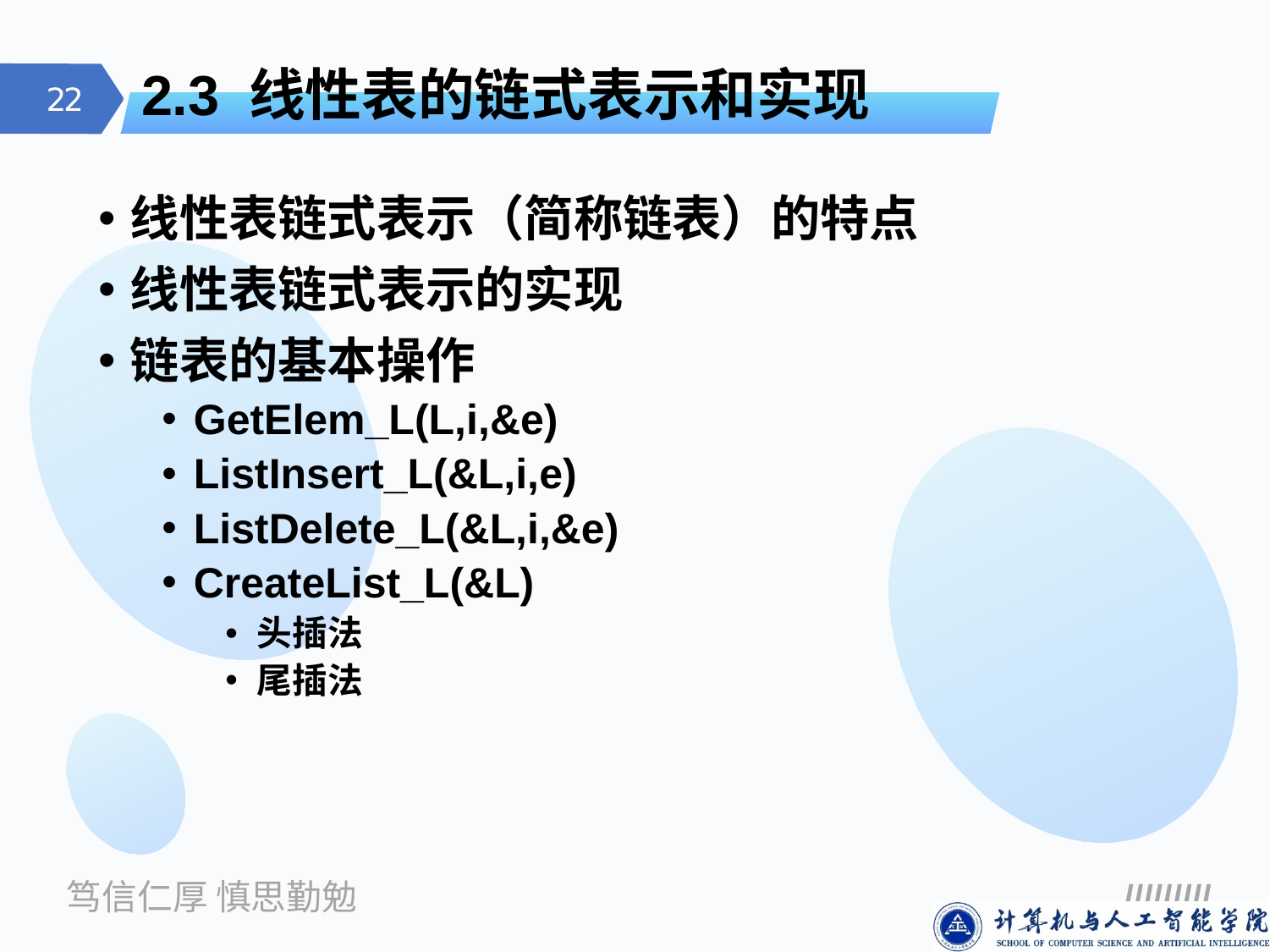

# 2.3 线性表的链式表示和实现
线性表链式表示（简称链表）的特点
线性表链式表示的实现
链表的基本操作
GetElem_L(L,i,&e)
ListInsert_L(&L,i,e)
ListDelete_L(&L,i,&e)
CreateList_L(&L)
头插法
尾插法